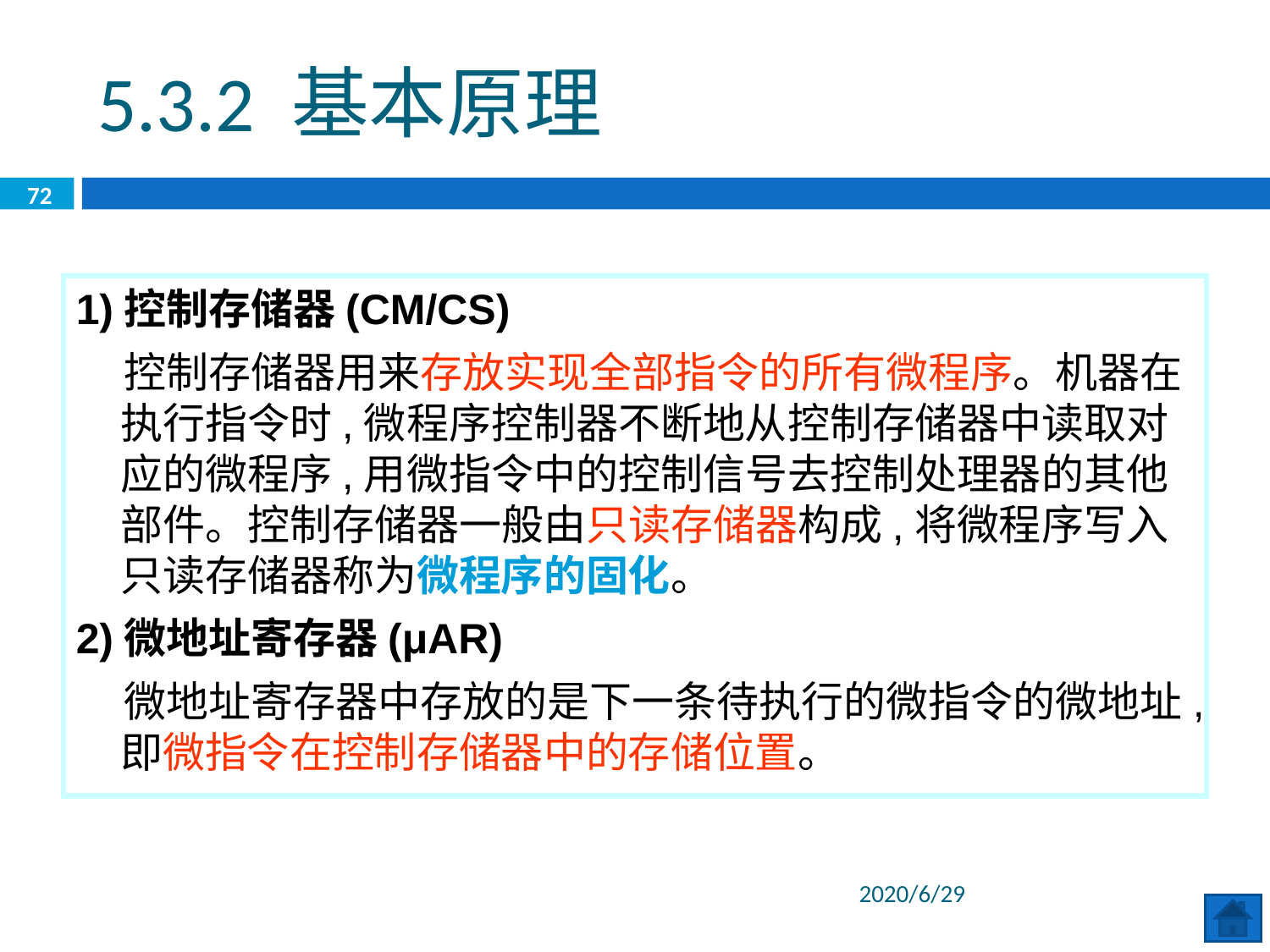

5.3.2 基本原理
72
1)控制存储器(CM/CS)
    控制存储器用来存放实现全部指令的所有微程序。机器在执行指令时,微程序控制器不断地从控制存储器中读取对应的微程序,用微指令中的控制信号去控制处理器的其他部件。控制存储器一般由只读存储器构成,将微程序写入只读存储器称为微程序的固化。
2)微地址寄存器(μAR)
    微地址寄存器中存放的是下一条待执行的微指令的微地址,即微指令在控制存储器中的存储位置。
2020/6/29